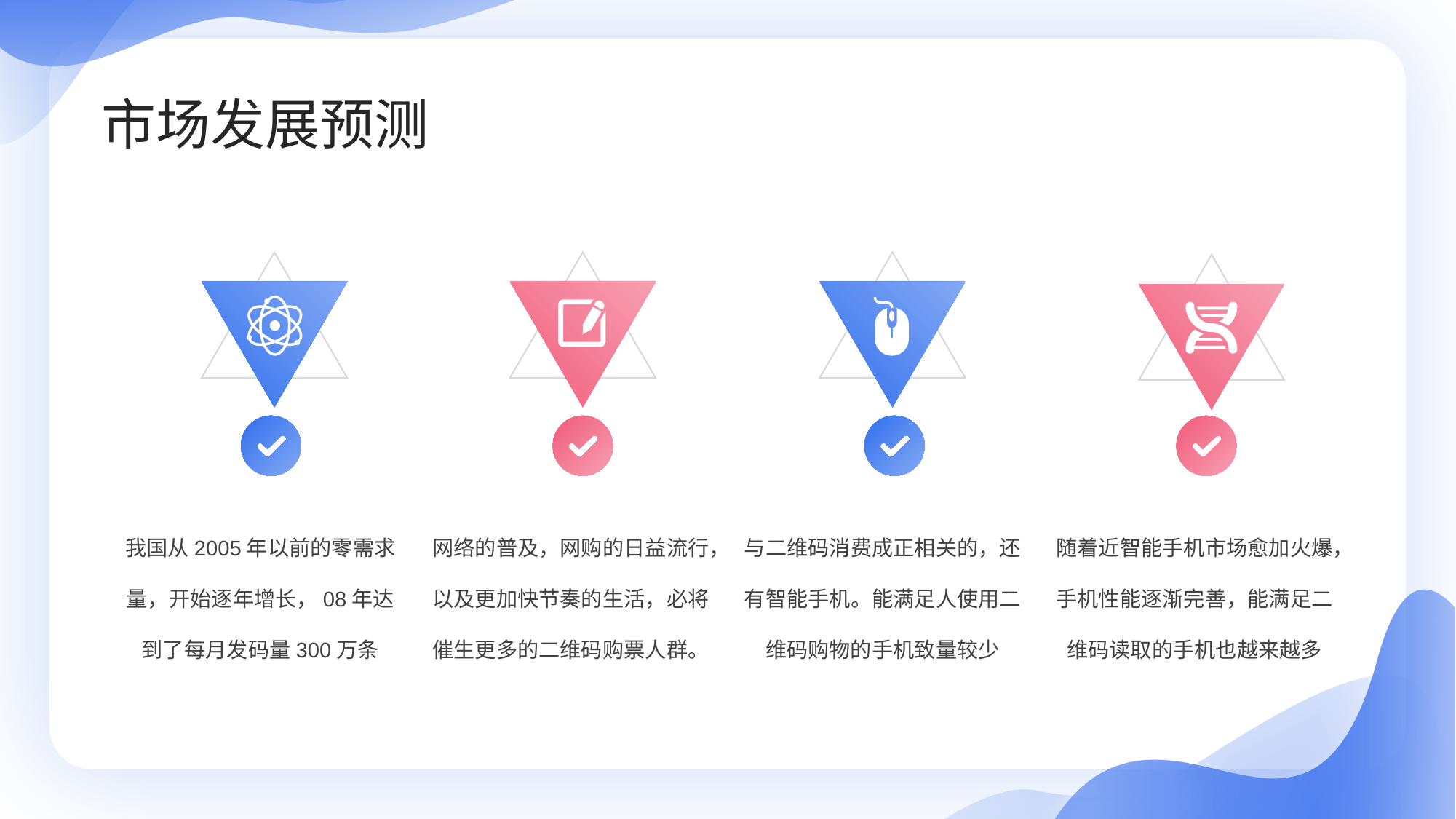

市场发展预测

我国从2005年以前的零需求量，开始逐年增长，08年达到了每月发码量300万条
网络的普及，网购的日益流行，以及更加快节奏的生活，必将催生更多的二维码购票人群。
与二维码消费成正相关的，还有智能手机。能满足人使用二维码购物的手机致量较少
随着近智能手机市场愈加火爆，手机性能逐渐完善，能满足二维码读取的手机也越来越多